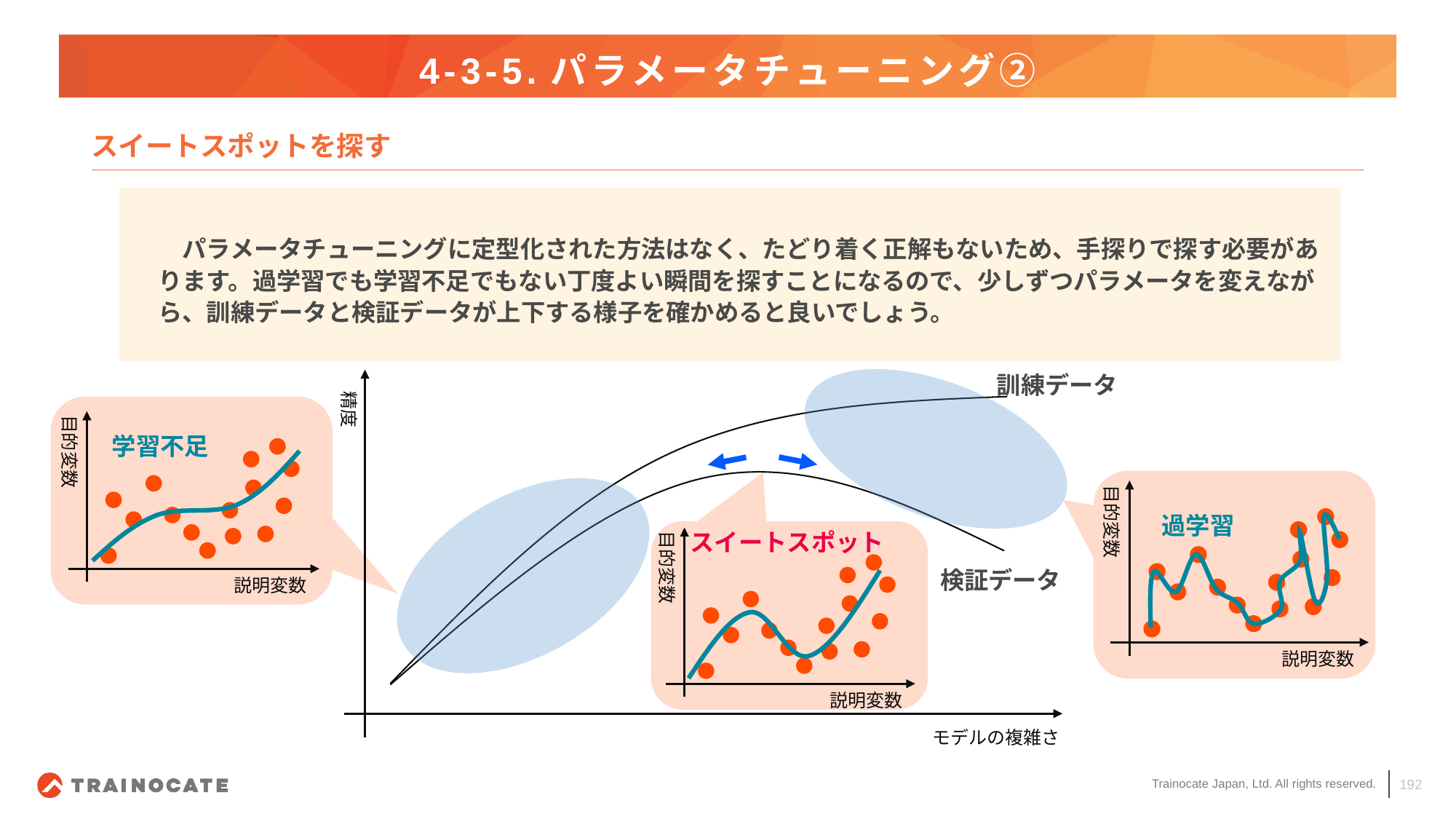

# 4-3-5.パラメータチューニング②
スイートスポットを探す
　パラメータチューニングに定型化された方法はなく、たどり着く正解もないため、手探りで探す必要があります。過学習でも学習不足でもない丁度よい瞬間を探すことになるので、少しずつパラメータを変えながら、訓練データと検証データが上下する様子を確かめると良いでしょう。
訓練データ
精度

モデルの複雑さ

目的変数

学習不足

説明変数

目的変数

過学習

説明変数

スイートスポット

目的変数

説明変数
検証データ
192